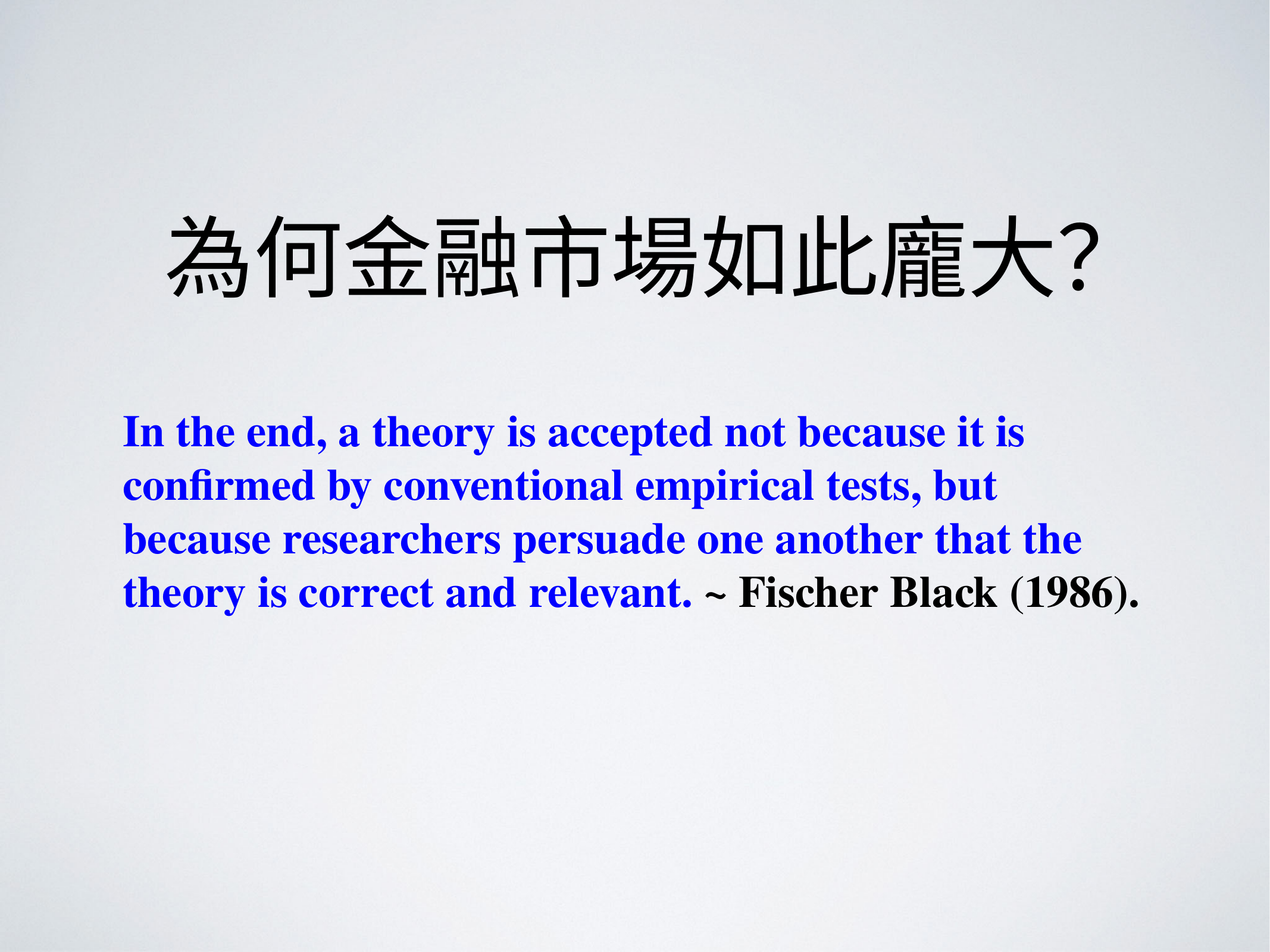

# 為何金融市場如此龐大？
In the end, a theory is accepted not because it is confirmed by conventional empirical tests, but because researchers persuade one another that the theory is correct and relevant. ~ Fischer Black (1986).
99